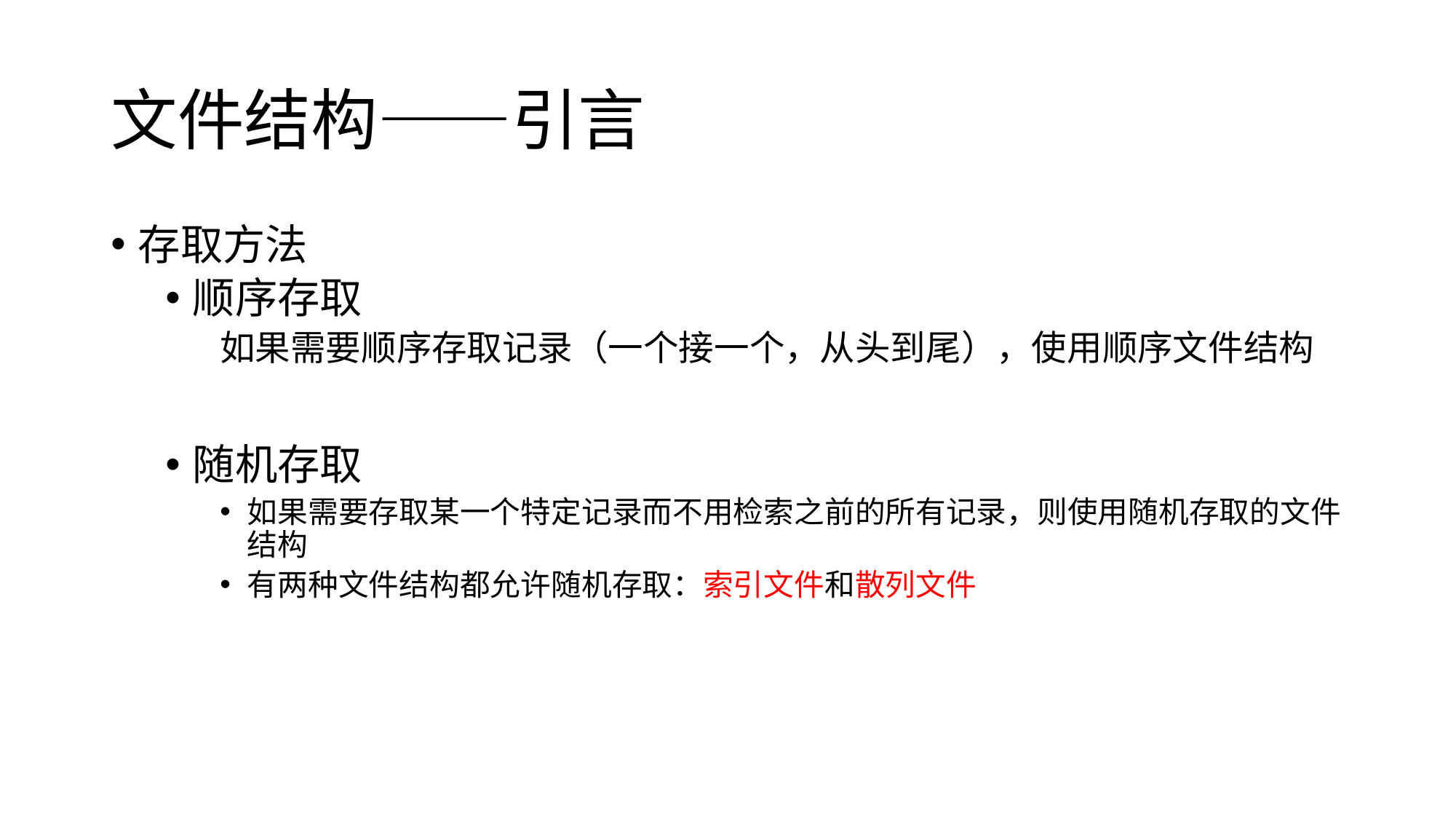

# 文件结构——引言
存取方法
顺序存取
如果需要顺序存取记录（一个接一个，从头到尾），使用顺序文件结构

随机存取
如果需要存取某一个特定记录而不用检索之前的所有记录，则使用随机存取的文件结构
有两种文件结构都允许随机存取：索引文件和散列文件